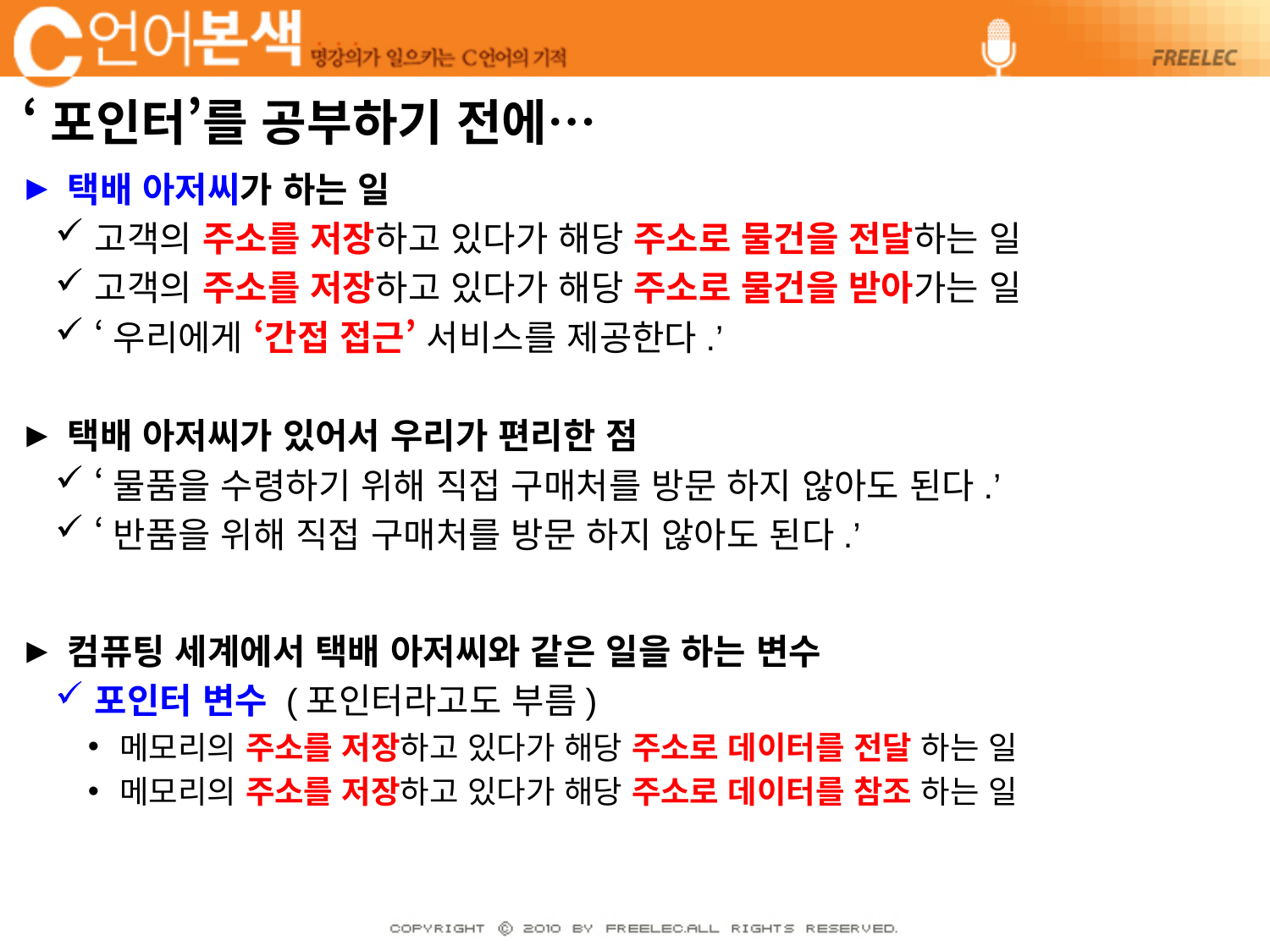

# ‘포인터’를 공부하기 전에…
택배 아저씨가 하는 일
고객의 주소를 저장하고 있다가 해당 주소로 물건을 전달하는 일
고객의 주소를 저장하고 있다가 해당 주소로 물건을 받아가는 일
‘우리에게 ‘간접 접근’ 서비스를 제공한다.’

택배 아저씨가 있어서 우리가 편리한 점
‘물품을 수령하기 위해 직접 구매처를 방문 하지 않아도 된다.’
‘반품을 위해 직접 구매처를 방문 하지 않아도 된다.’

컴퓨팅 세계에서 택배 아저씨와 같은 일을 하는 변수
포인터 변수 (포인터라고도 부름)
메모리의 주소를 저장하고 있다가 해당 주소로 데이터를 전달 하는 일
메모리의 주소를 저장하고 있다가 해당 주소로 데이터를 참조 하는 일